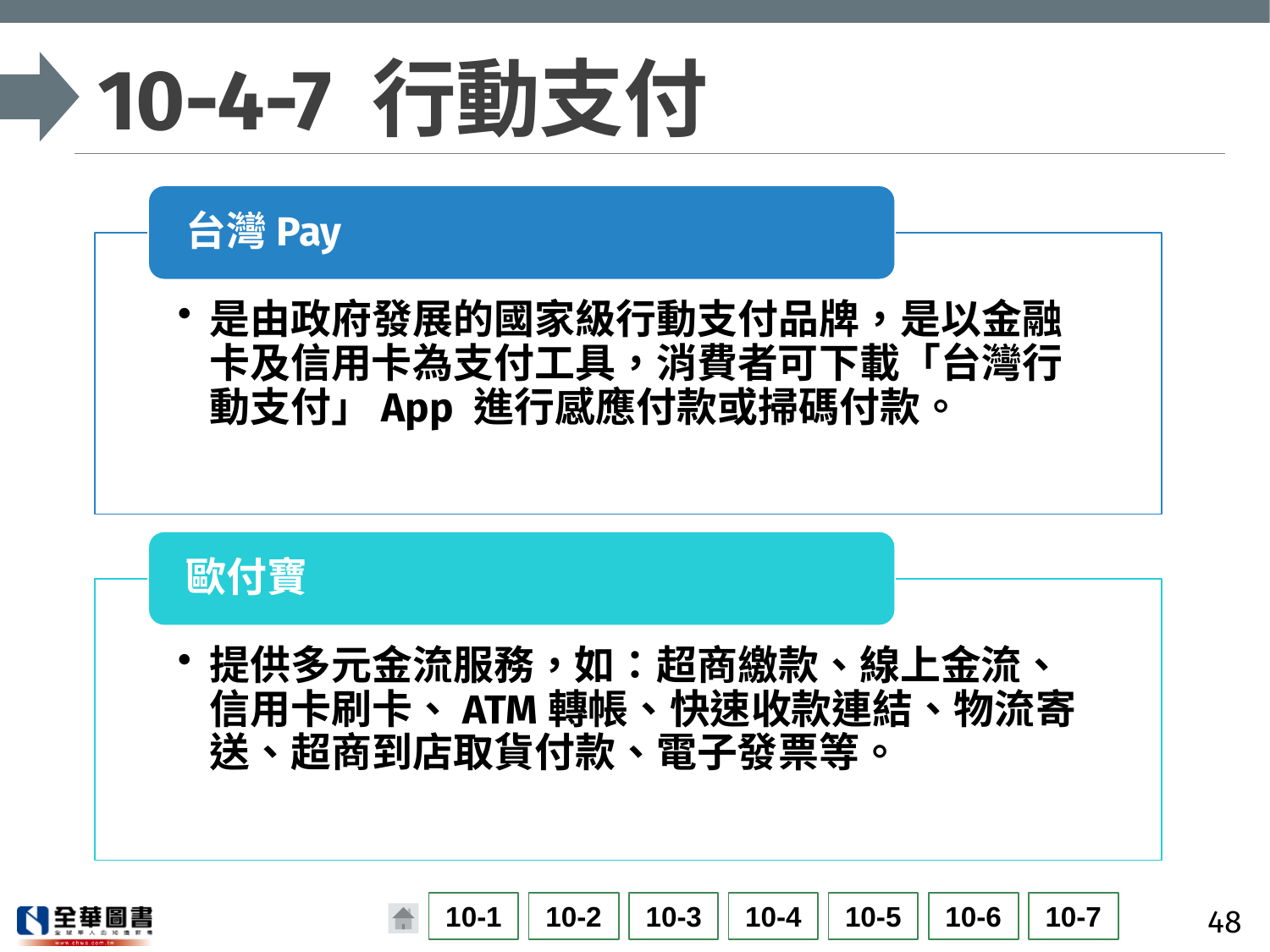

# 10-4-7 行動支付
是由政府發展的國家級行動支付品牌，是以金融卡及信用卡為支付工具，消費者可下載「台灣行動支付」App 進行感應付款或掃碼付款。
台灣Pay
提供多元金流服務，如：超商繳款、線上金流、信用卡刷卡、ATM轉帳、快速收款連結、物流寄送、超商到店取貨付款、電子發票等。
歐付寶
48